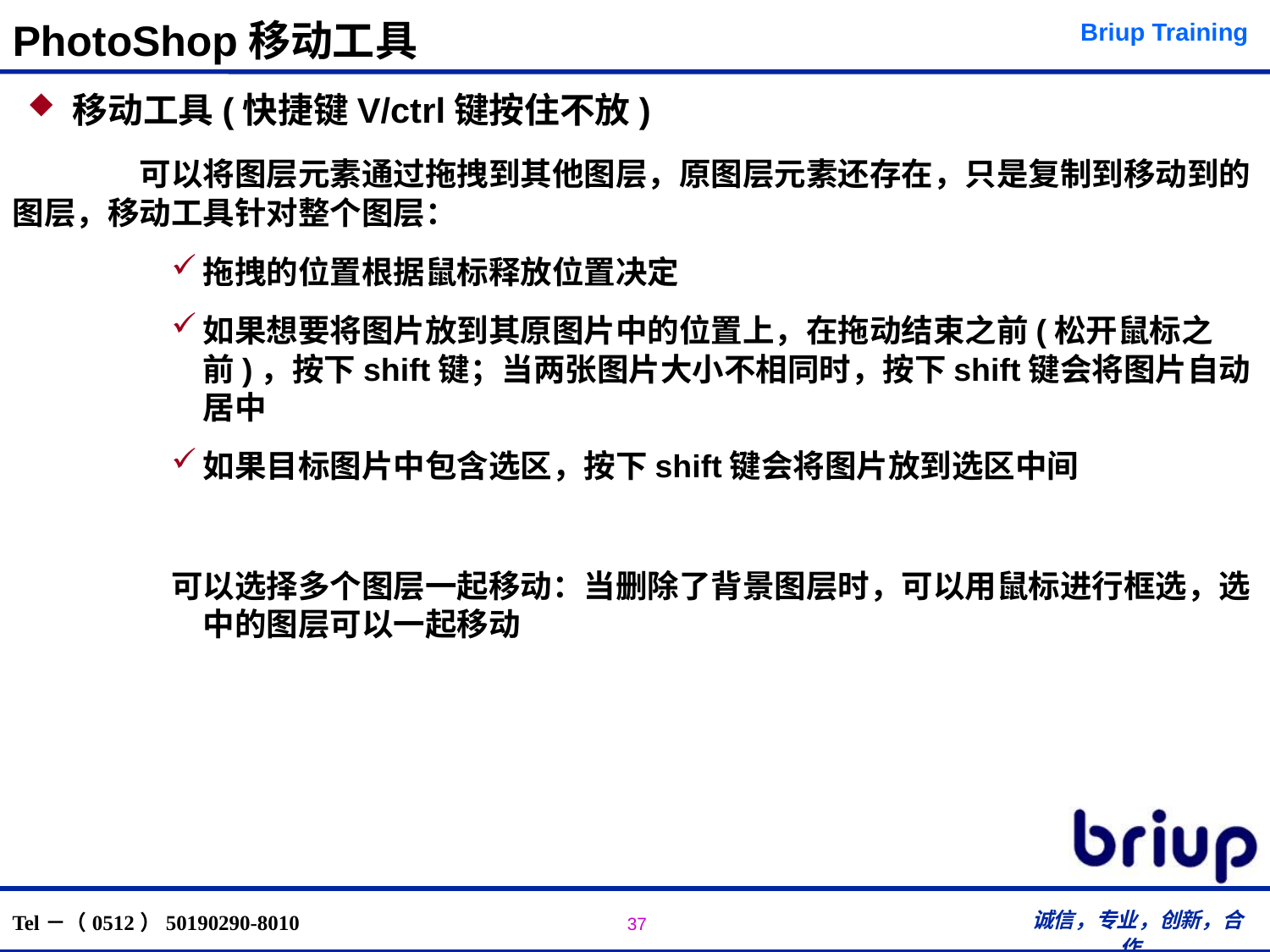

# PhotoShop移动工具
移动工具(快捷键V/ctrl键按住不放)
	可以将图层元素通过拖拽到其他图层，原图层元素还存在，只是复制到移动到的图层，移动工具针对整个图层：
拖拽的位置根据鼠标释放位置决定
如果想要将图片放到其原图片中的位置上，在拖动结束之前(松开鼠标之前)，按下shift键；当两张图片大小不相同时，按下shift键会将图片自动居中
如果目标图片中包含选区，按下shift键会将图片放到选区中间

可以选择多个图层一起移动：当删除了背景图层时，可以用鼠标进行框选，选中的图层可以一起移动